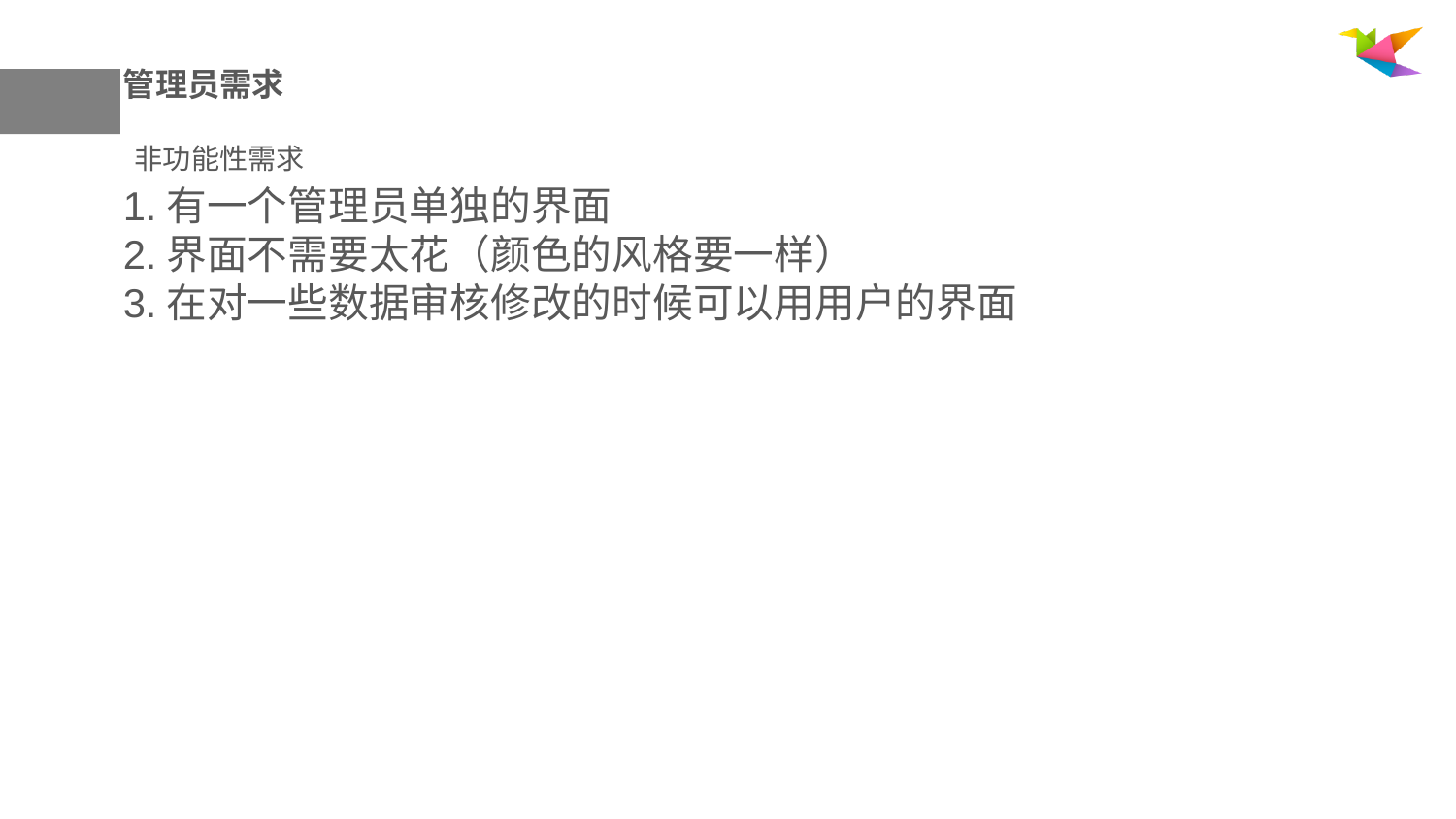

管理员需求

非功能性需求
1.有一个管理员单独的界面
2.界面不需要太花（颜色的风格要一样）
3.在对一些数据审核修改的时候可以用用户的界面